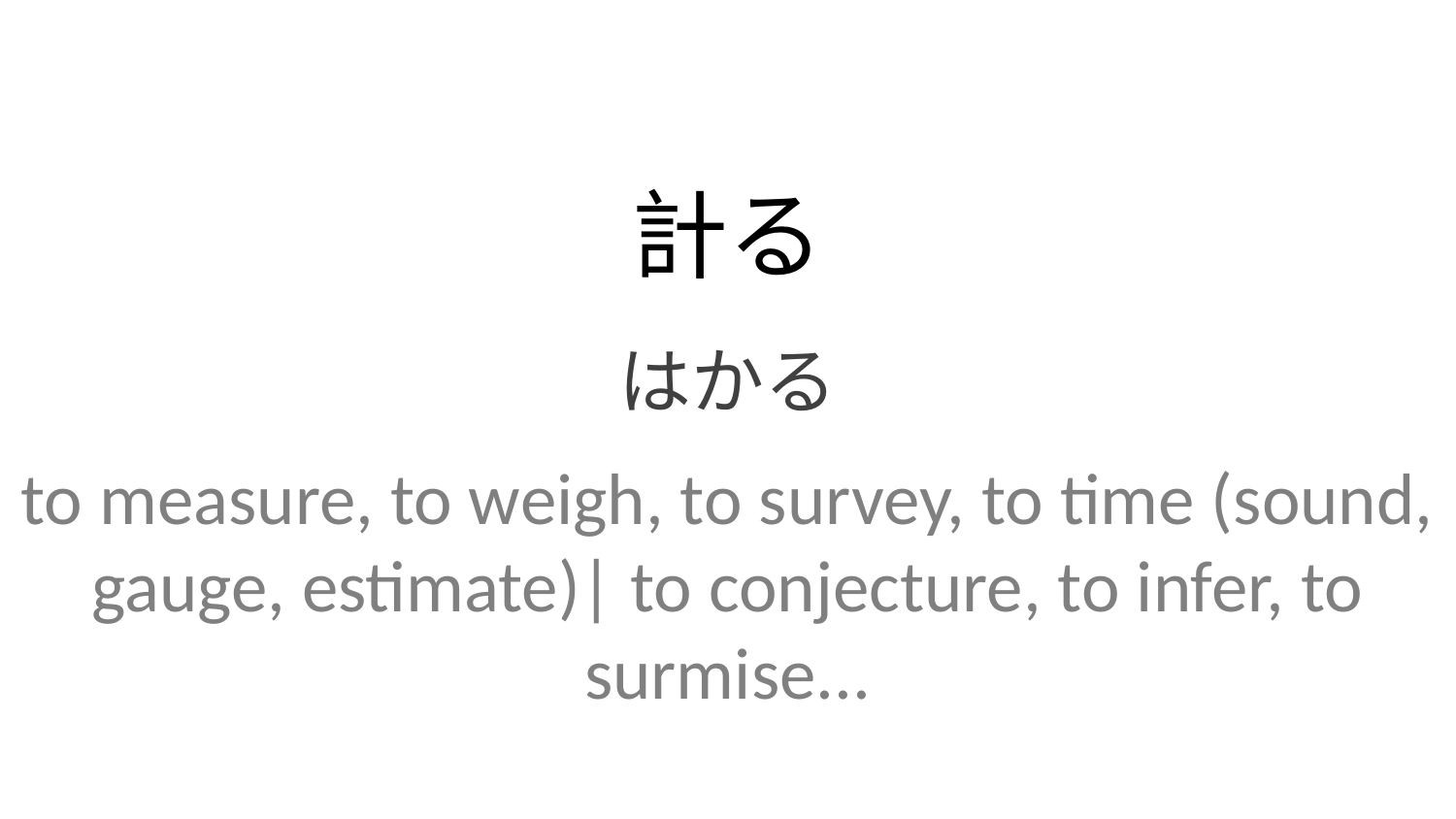

計る

はかる
to measure, to weigh, to survey, to time (sound, gauge, estimate)| to conjecture, to infer, to surmise...